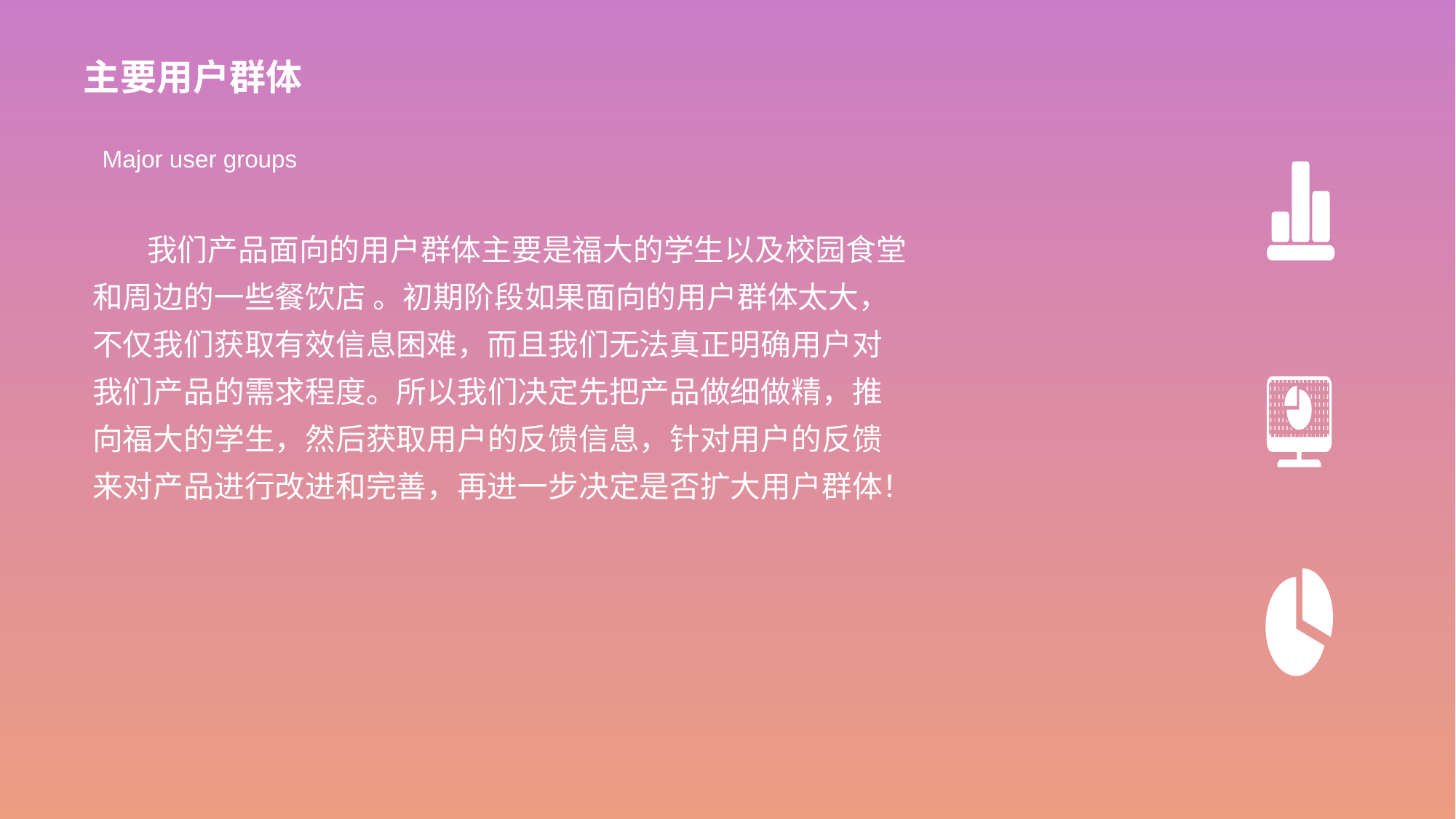

主要用户群体
Major user groups
我们产品面向的用户群体主要是福大的学生以及校园食堂和周边的一些餐饮店 。初期阶段如果面向的用户群体太大，不仅我们获取有效信息困难，而且我们无法真正明确用户对我们产品的需求程度。所以我们决定先把产品做细做精，推向福大的学生，然后获取用户的反馈信息，针对用户的反馈来对产品进行改进和完善，再进一步决定是否扩大用户群体！